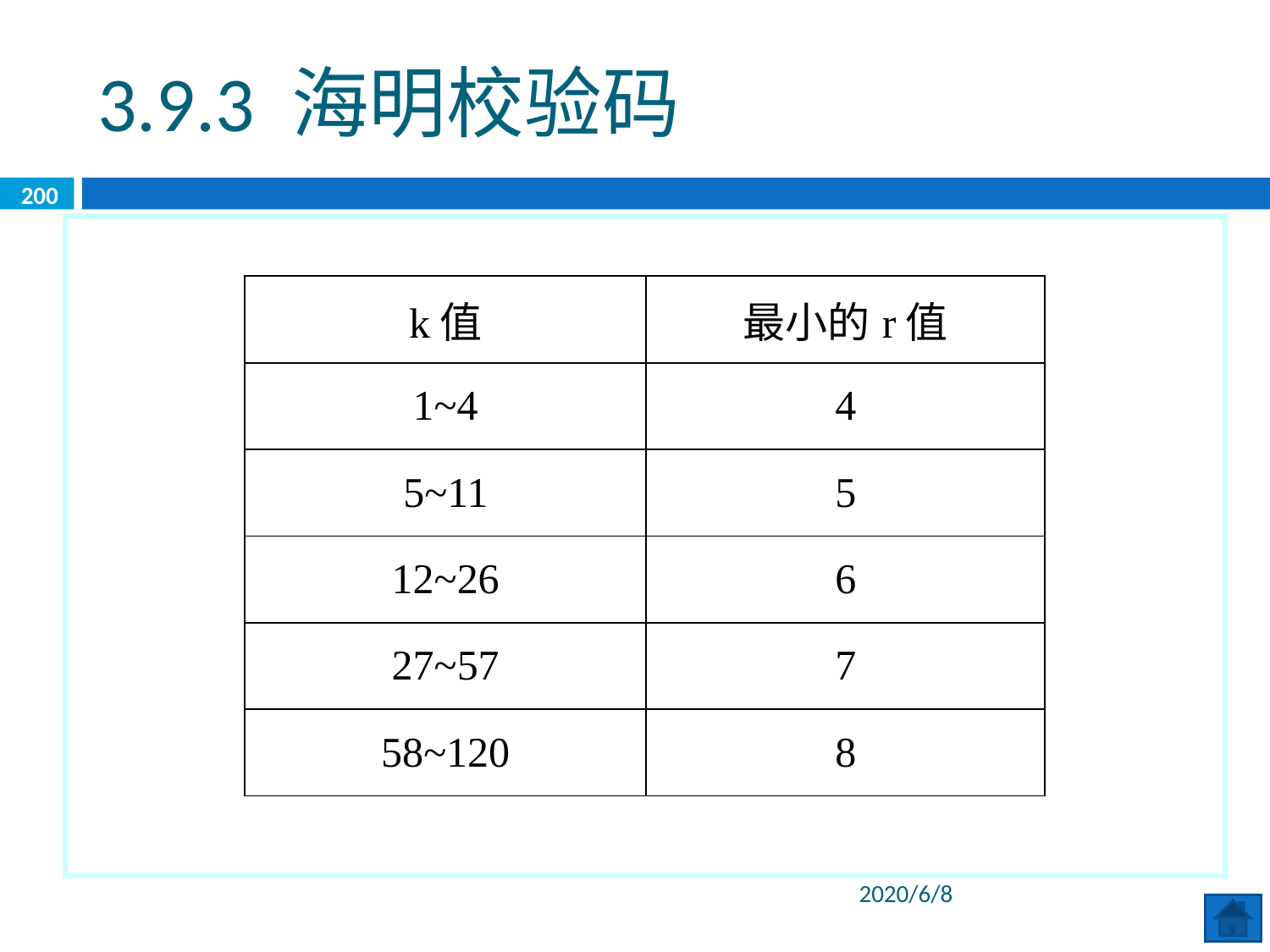

3.9.3 海明校验码
200

| k值 | 最小的r值 |
| --- | --- |
| 1~4 | 4 |
| 5~11 | 5 |
| 12~26 | 6 |
| 27~57 | 7 |
| 58~120 | 8 |
2020/6/8